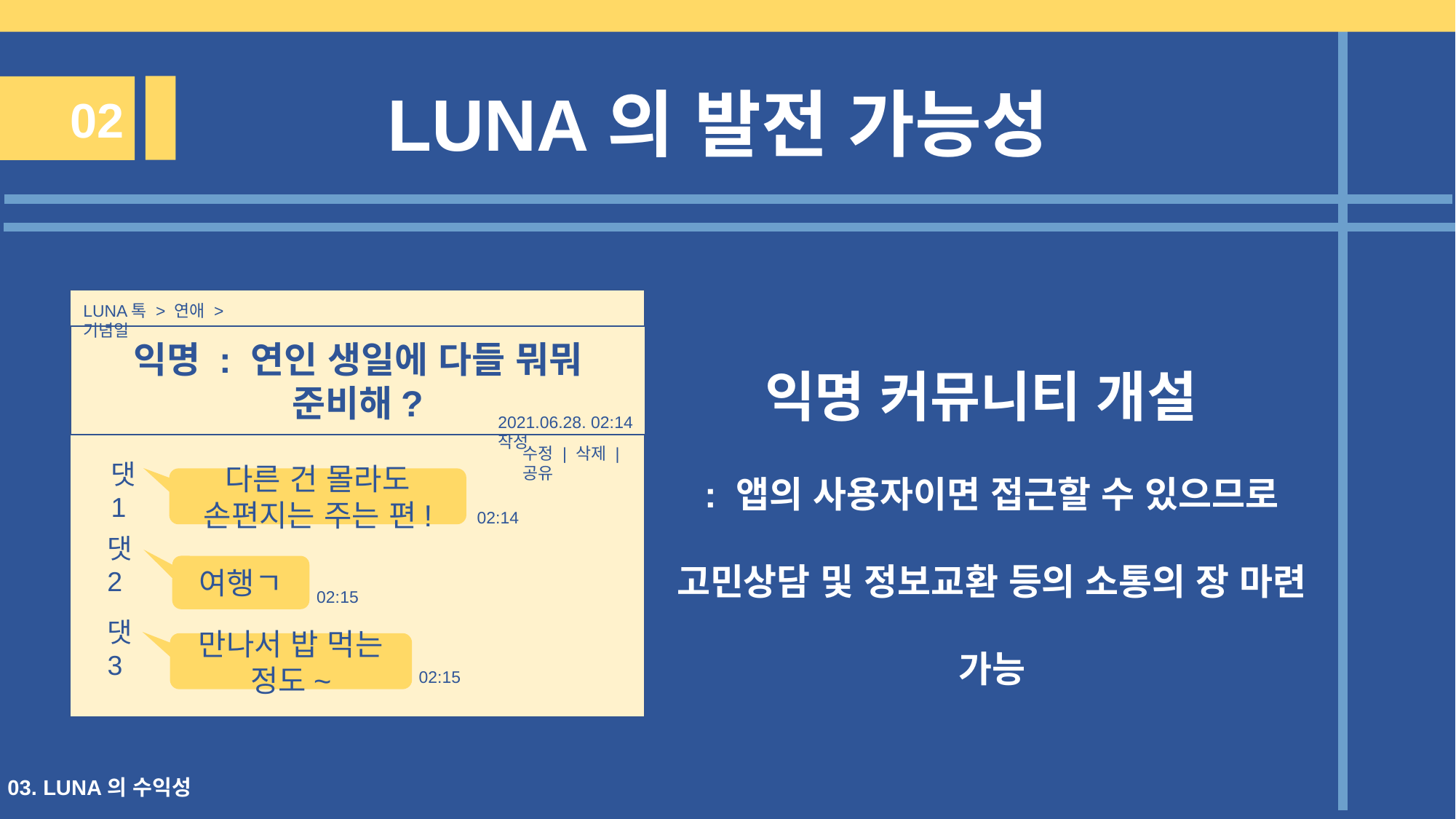

LUNA의 발전 가능성

02

익명 커뮤니티 개설
LUNA톡 > 연애 > 기념일
익명 : 연인 생일에 다들 뭐뭐 준비해?
2021.06.28. 02:14 작성
: 앱의 사용자이면 접근할 수 있으므로
고민상담 및 정보교환 등의 소통의 장 마련 가능
수정 | 삭제 | 공유
댓1
다른 건 몰라도 손편지는 주는 편!
02:14
댓2
여행ㄱ
02:15
댓3
만나서 밥 먹는 정도~
02:15
03. LUNA의 수익성